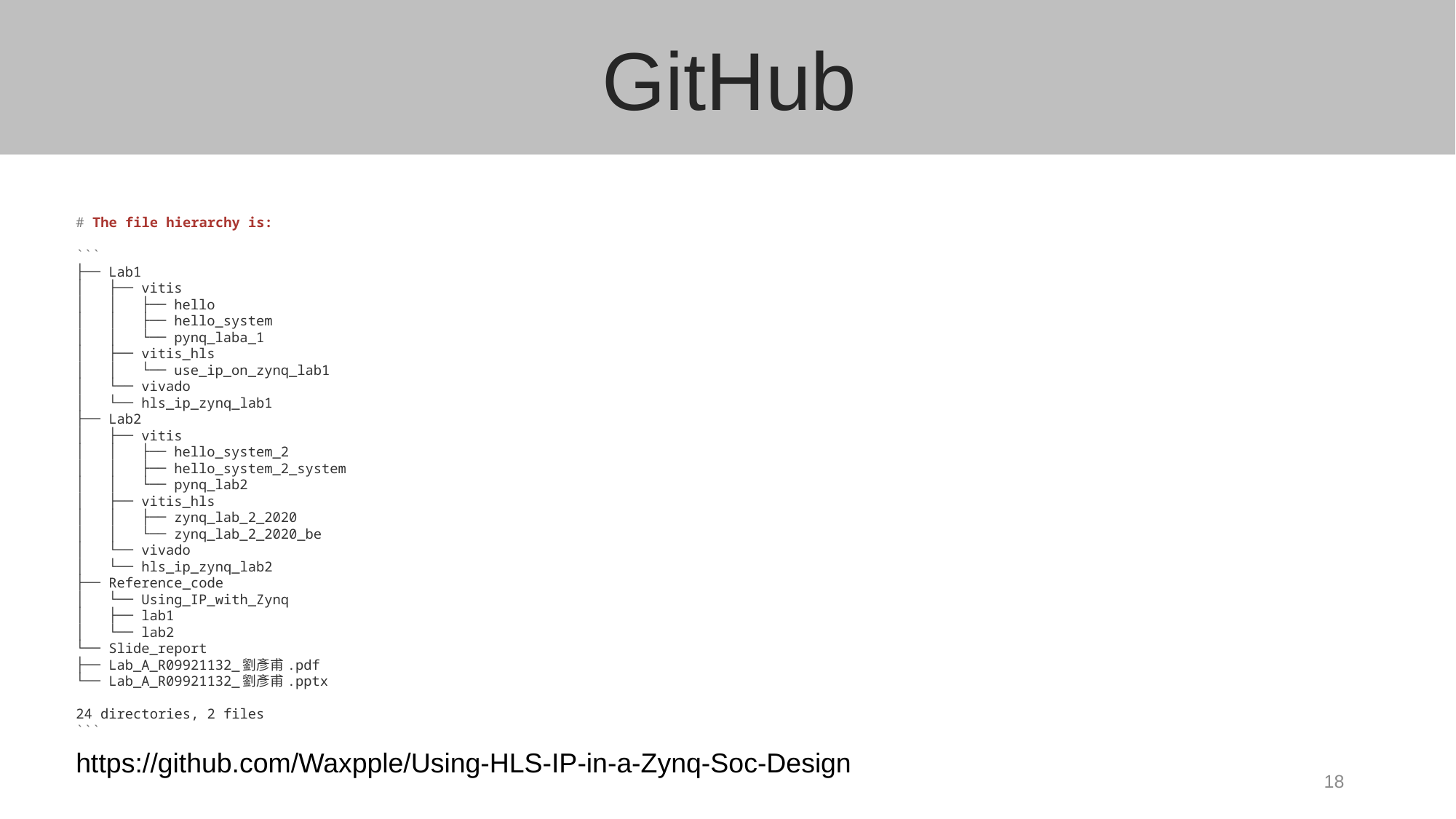

GitHub
# The file hierarchy is:
```
├── Lab1
│   ├── vitis
│   │   ├── hello
│   │   ├── hello_system
│   │   └── pynq_laba_1
│   ├── vitis_hls
│   │   └── use_ip_on_zynq_lab1
│   └── vivado
│   └── hls_ip_zynq_lab1
├── Lab2
│   ├── vitis
│   │   ├── hello_system_2
│   │   ├── hello_system_2_system
│   │   └── pynq_lab2
│   ├── vitis_hls
│   │   ├── zynq_lab_2_2020
│   │   └── zynq_lab_2_2020_be
│   └── vivado
│   └── hls_ip_zynq_lab2
├── Reference_code
│   └── Using_IP_with_Zynq
│   ├── lab1
│   └── lab2
└── Slide_report
├── Lab_A_R09921132_劉彥甫.pdf
└── Lab_A_R09921132_劉彥甫.pptx
24 directories, 2 files
```
https://github.com/Waxpple/Using-HLS-IP-in-a-Zynq-Soc-Design
18